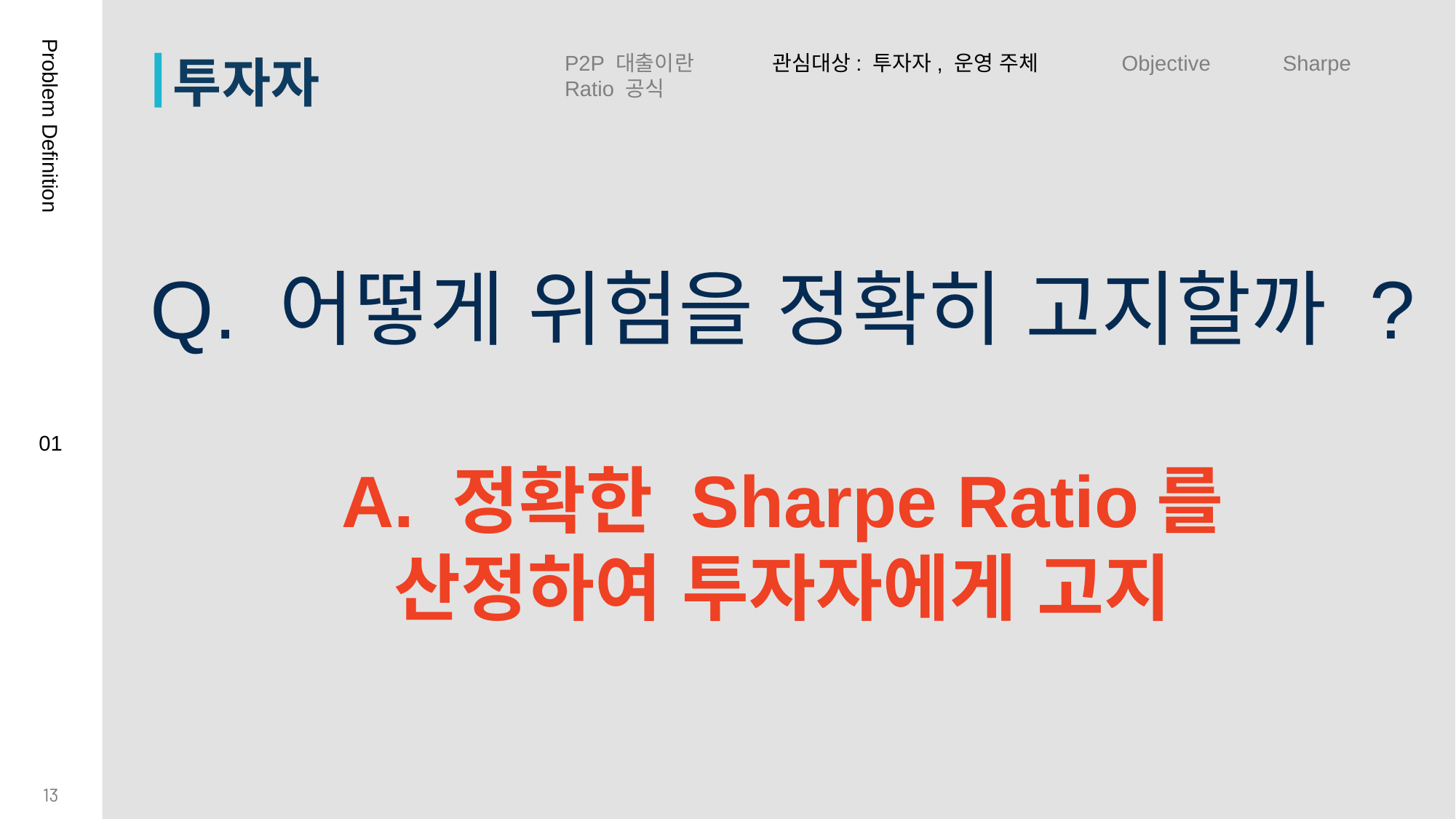

투자자
P2P 대출이란             관심대상: 투자자, 운영 주체             Objective            Sharpe Ratio 공식

Problem Definition
Q. 어떻게 위험을 정확히 고지할까 ?
01
A. 정확한 Sharpe Ratio를 산정하여 투자자에게 고지
13